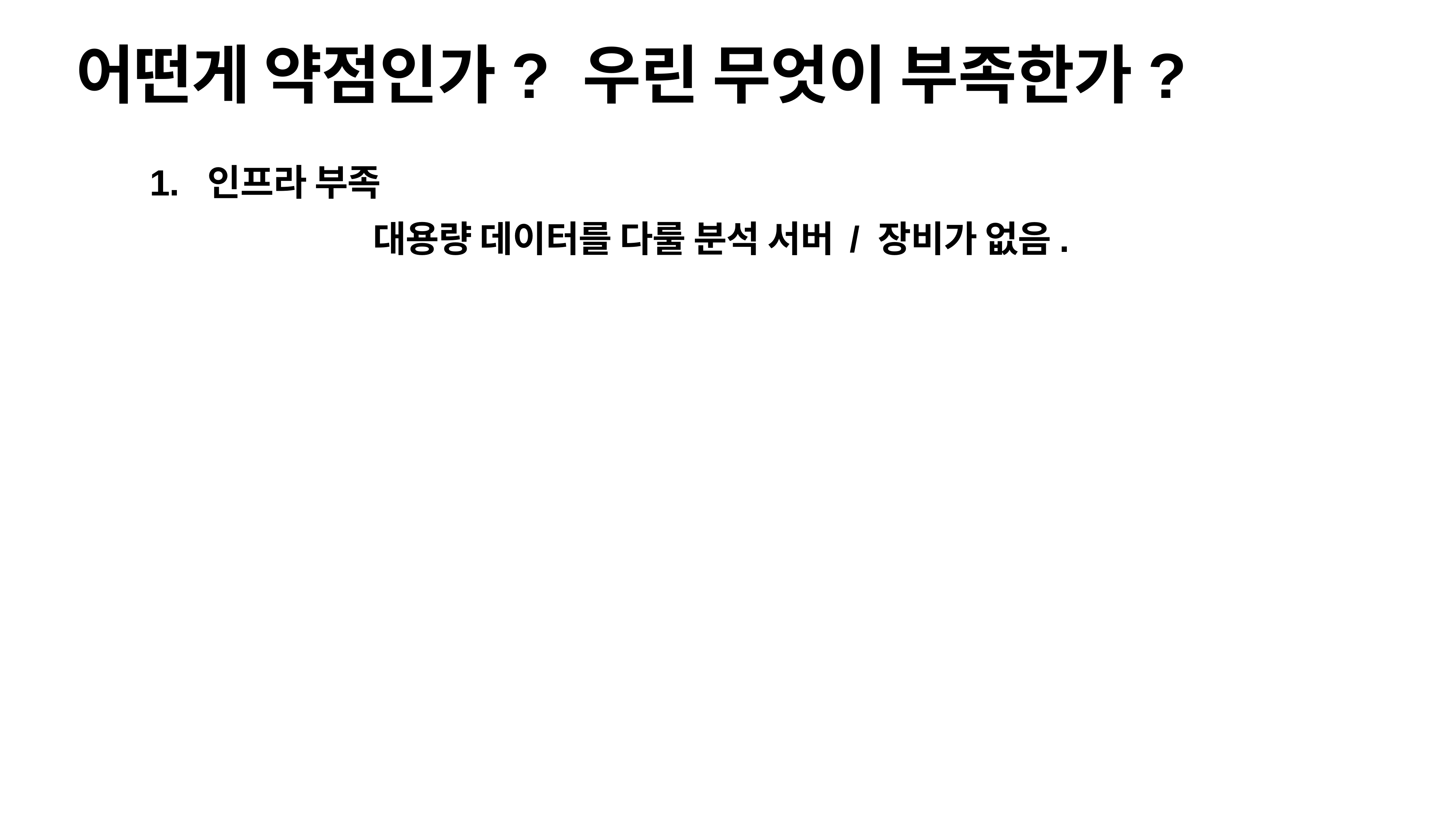

# 어떤게 약점인가? 우린 무엇이 부족한가?
1.  인프라 부족
대용량 데이터를 다룰 분석 서버 / 장비가 없음.